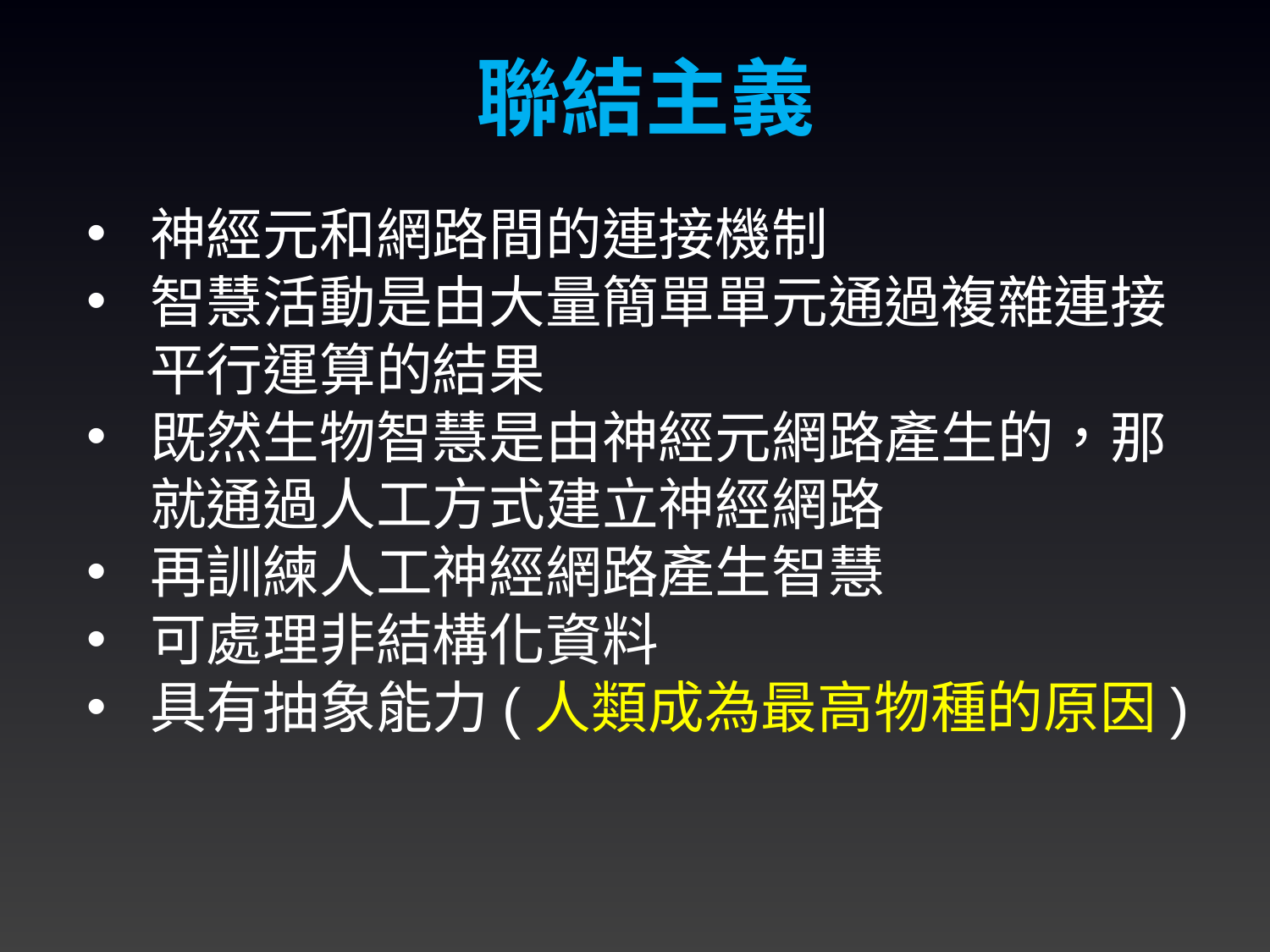

聯結主義
神經元和網路間的連接機制
智慧活動是由大量簡單單元通過複雜連接平行運算的結果
既然生物智慧是由神經元網路產生的，那就通過人工方式建立神經網路
再訓練人工神經網路產生智慧
可處理非結構化資料
具有抽象能力(人類成為最高物種的原因)